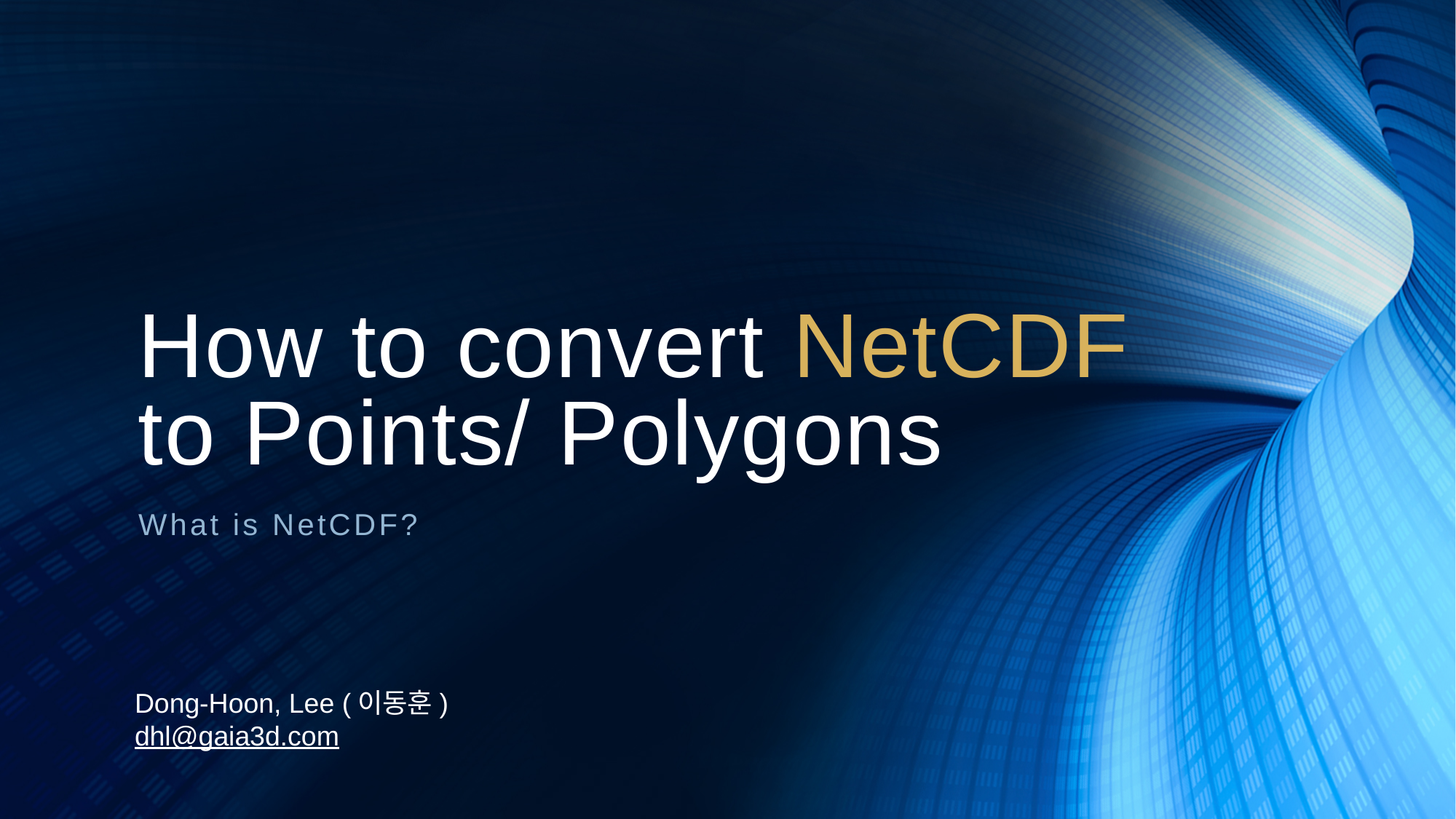

# How to convert NetCDF to Points/ Polygons
What is NetCDF?
Dong-Hoon, Lee (이동훈)
dhl@gaia3d.com